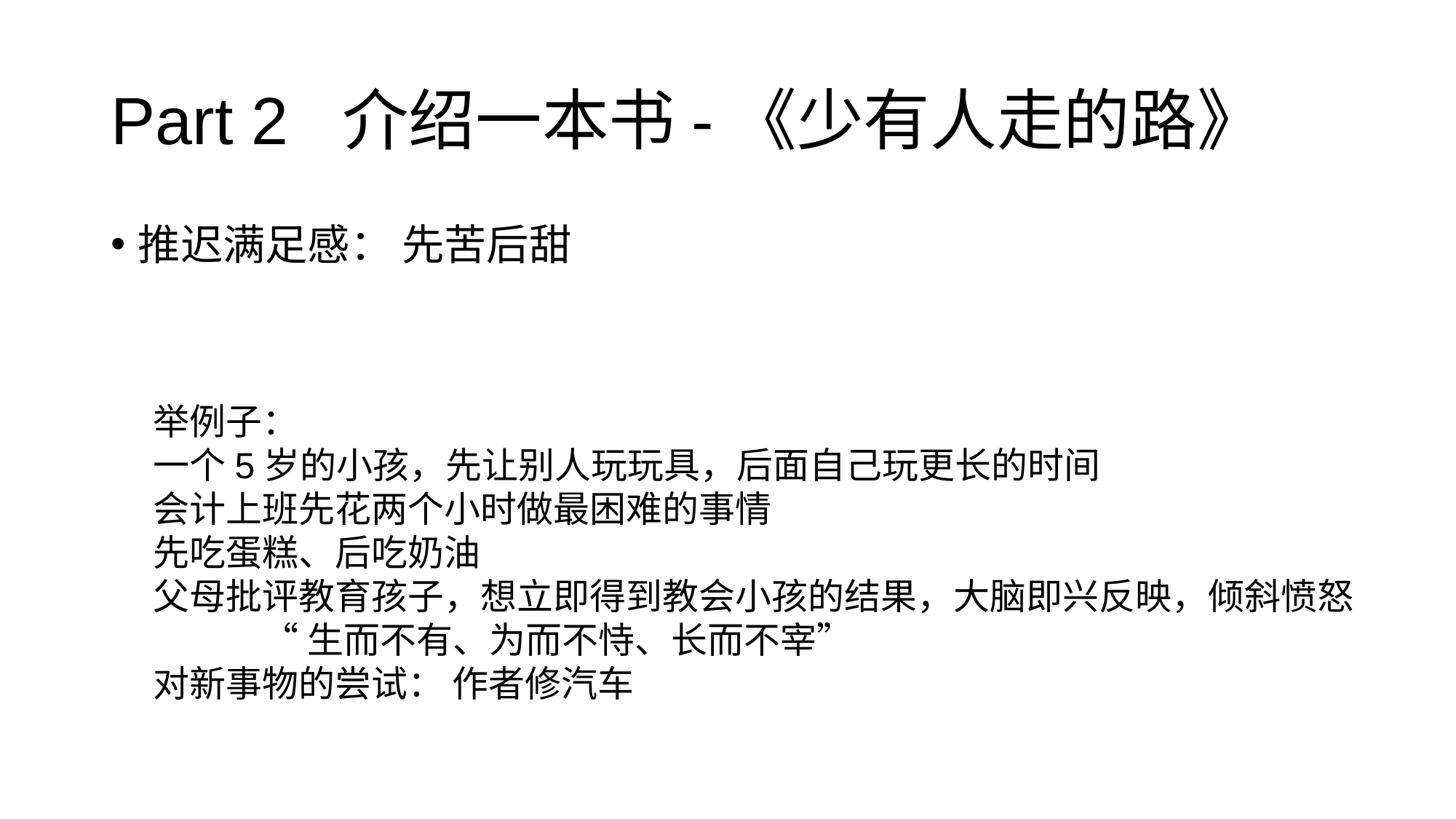

# Part 2  介绍一本书-《少有人走的路》
推迟满足感： 先苦后甜
举例子：
一个5岁的小孩，先让别人玩玩具，后面自己玩更长的时间
会计上班先花两个小时做最困难的事情
先吃蛋糕、后吃奶油
父母批评教育孩子，想立即得到教会小孩的结果，大脑即兴反映，倾斜愤怒
	“生而不有、为而不恃、长而不宰”
对新事物的尝试： 作者修汽车